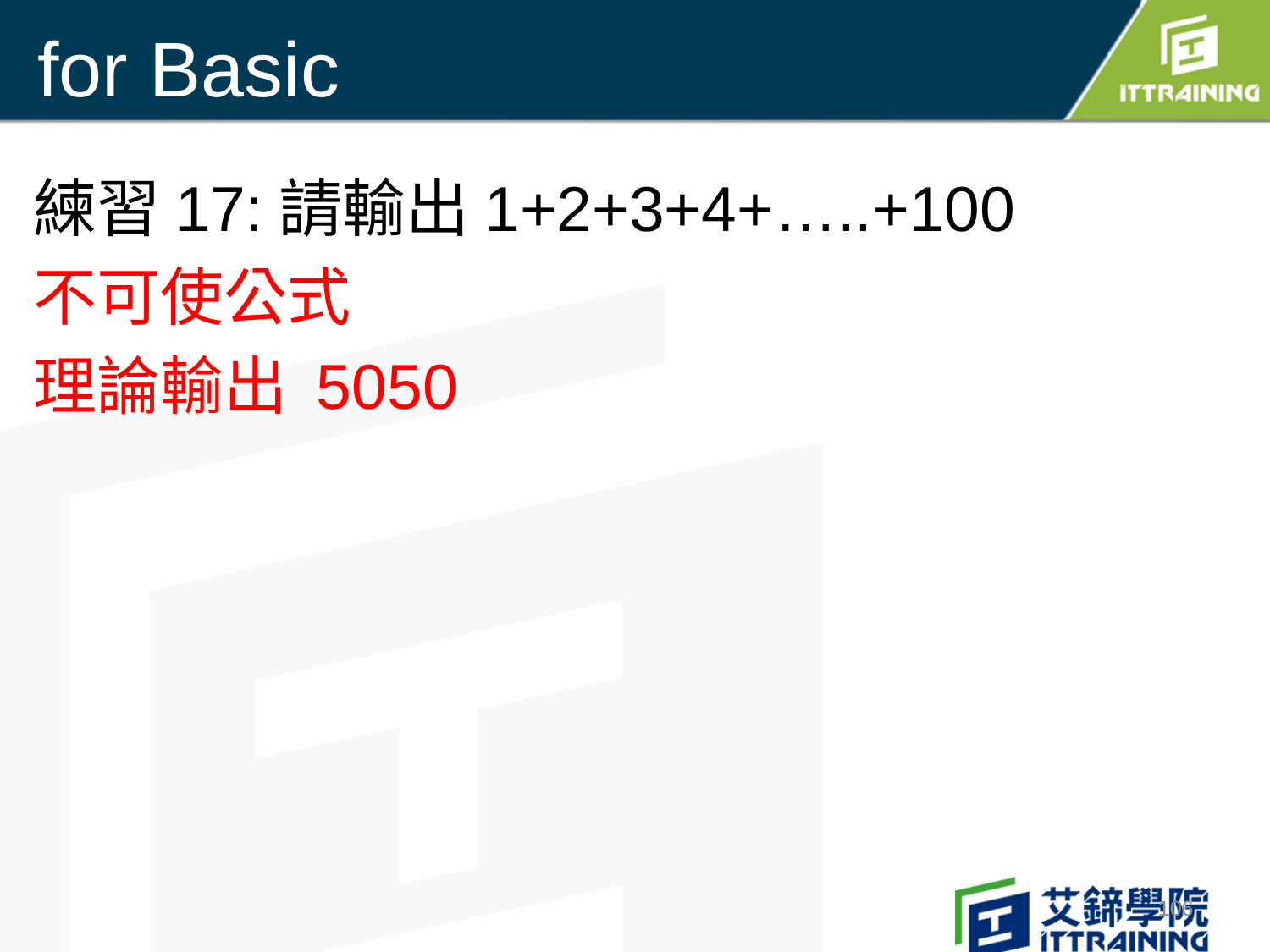

# for Basic
練習17:請輸出1+2+3+4+…..+100
不可使公式
理論輸出 5050
106